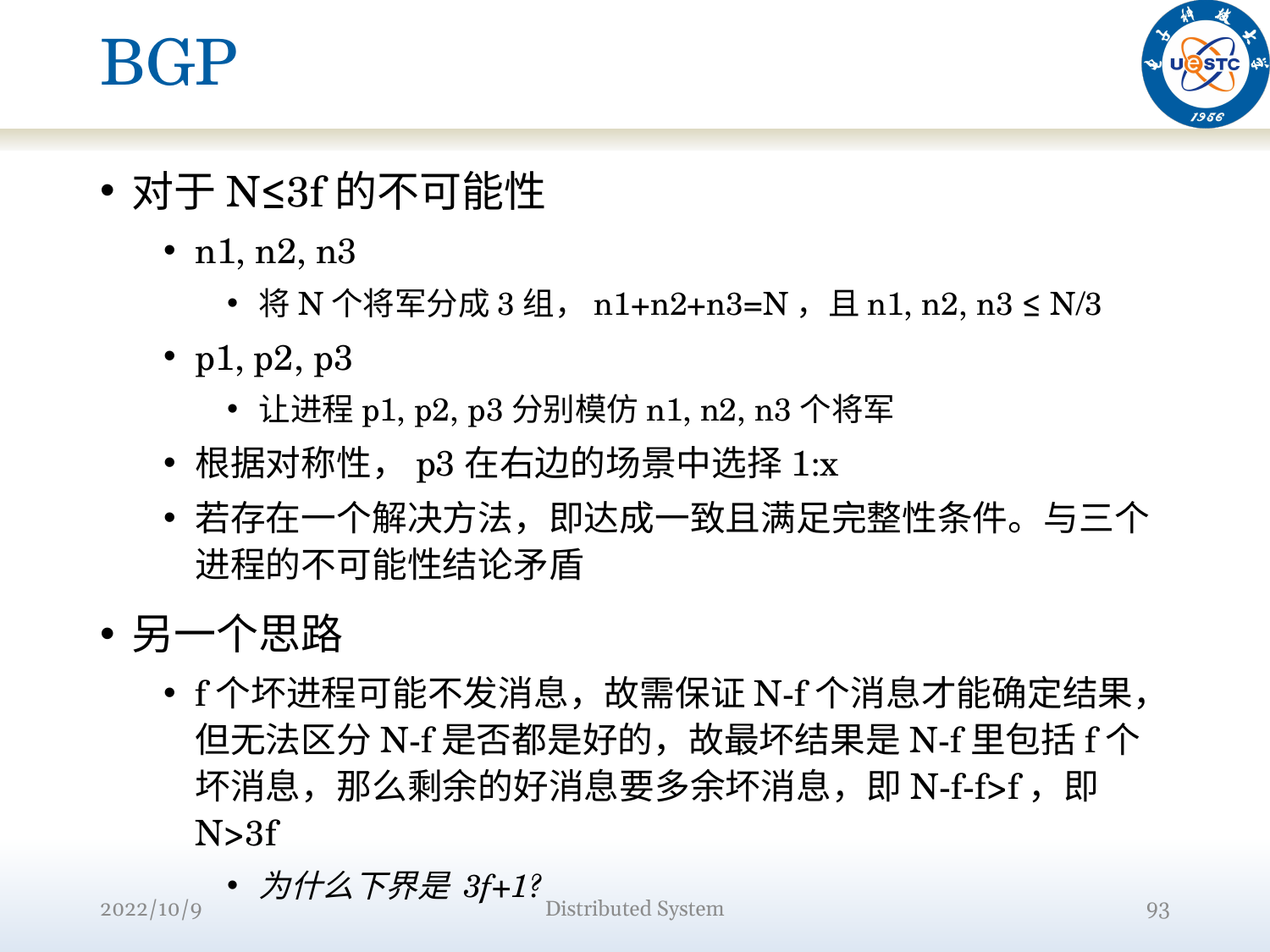

# BGP
对于N≤3f的不可能性
n1, n2, n3
将N个将军分成3组，n1+n2+n3=N，且n1, n2, n3 ≤ N/3
p1, p2, p3
让进程p1, p2, p3分别模仿n1, n2, n3个将军
根据对称性，p3在右边的场景中选择1:x
若存在一个解决方法，即达成一致且满足完整性条件。与三个进程的不可能性结论矛盾
另一个思路
f个坏进程可能不发消息，故需保证N-f个消息才能确定结果，但无法区分N-f是否都是好的，故最坏结果是N-f里包括f个坏消息，那么剩余的好消息要多余坏消息，即N-f-f>f，即N>3f
为什么下界是 3f+1?
2022/10/9
Distributed System
93